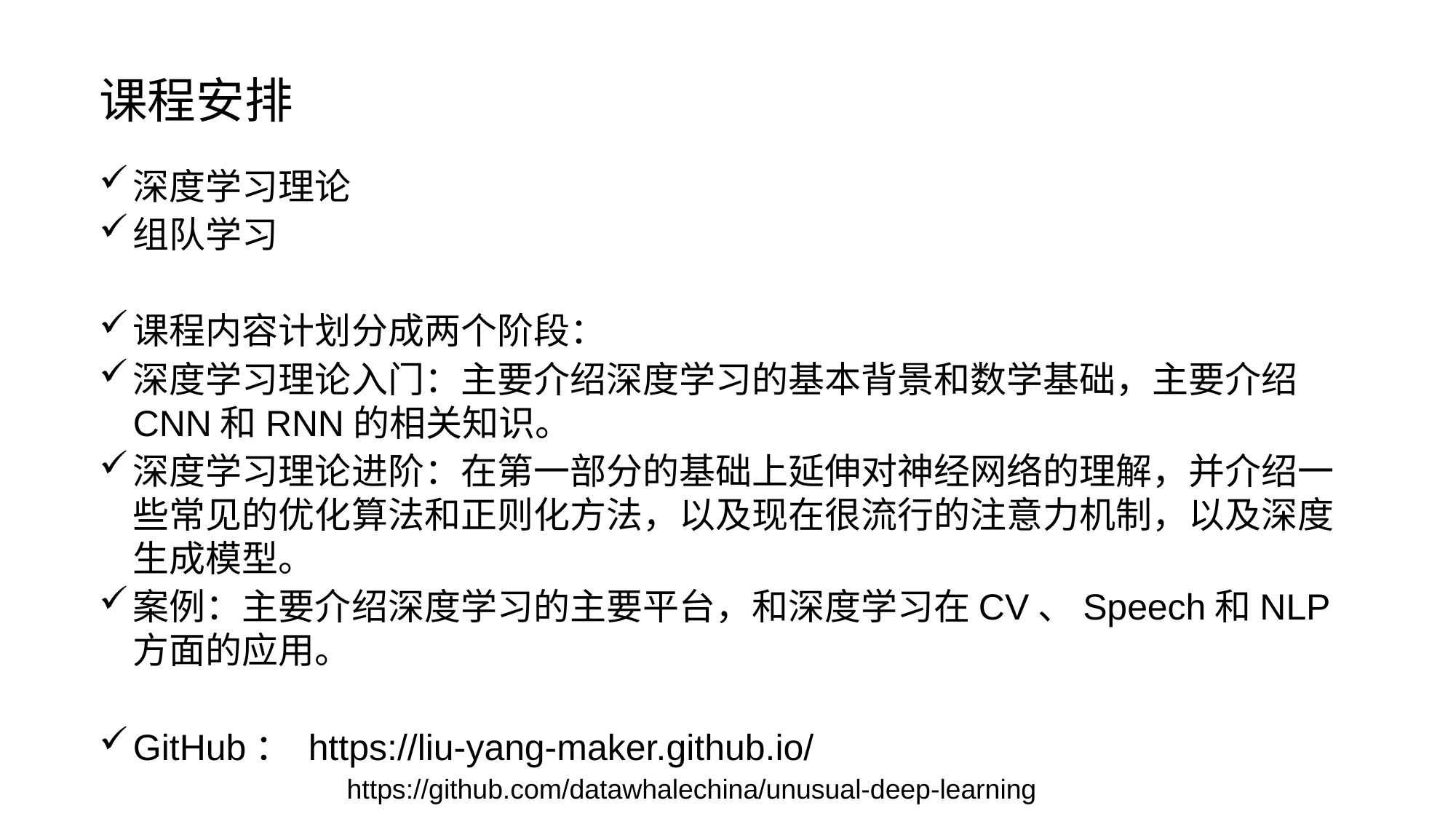

课程安排

深度学习理论
组队学习

课程内容计划分成两个阶段：
深度学习理论入门：主要介绍深度学习的基本背景和数学基础，主要介绍CNN和RNN的相关知识。
深度学习理论进阶：在第一部分的基础上延伸对神经网络的理解，并介绍一些常见的优化算法和正则化方法，以及现在很流行的注意力机制，以及深度生成模型。
案例：主要介绍深度学习的主要平台，和深度学习在CV、Speech和NLP方面的应用。

GitHub： https://liu-yang-maker.github.io/
	           https://github.com/datawhalechina/unusual-deep-learning